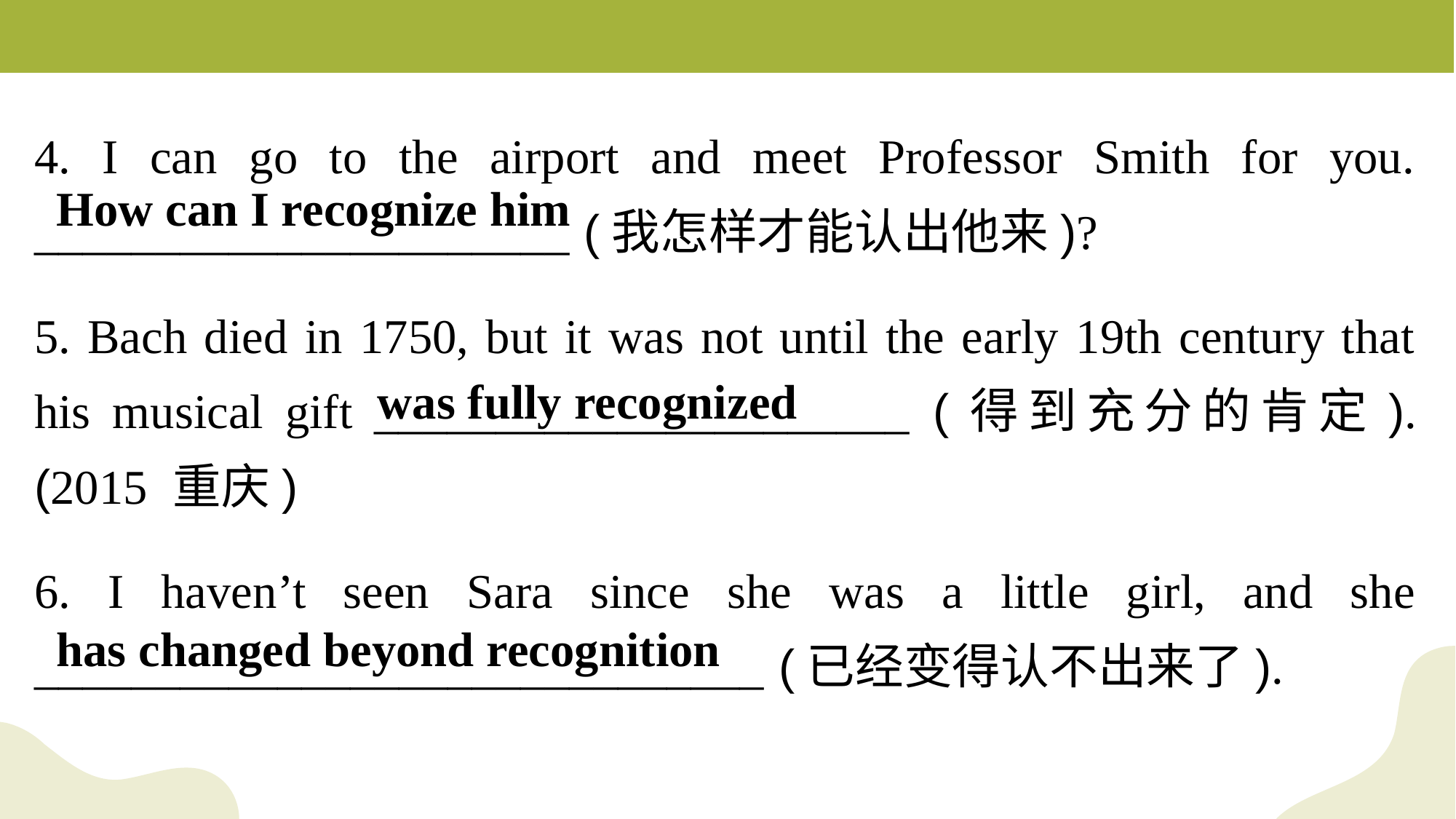

4. I can go to the airport and meet Professor Smith for you. ______________________ (我怎样才能认出他来)?
5. Bach died in 1750, but it was not until the early 19th century that his musical gift ______________________ (得到充分的肯定). (2015 重庆)
6. I haven’t seen Sara since she was a little girl, and she ______________________________ (已经变得认不出来了).
How can I recognize him
 was fully recognized
has changed beyond recognition